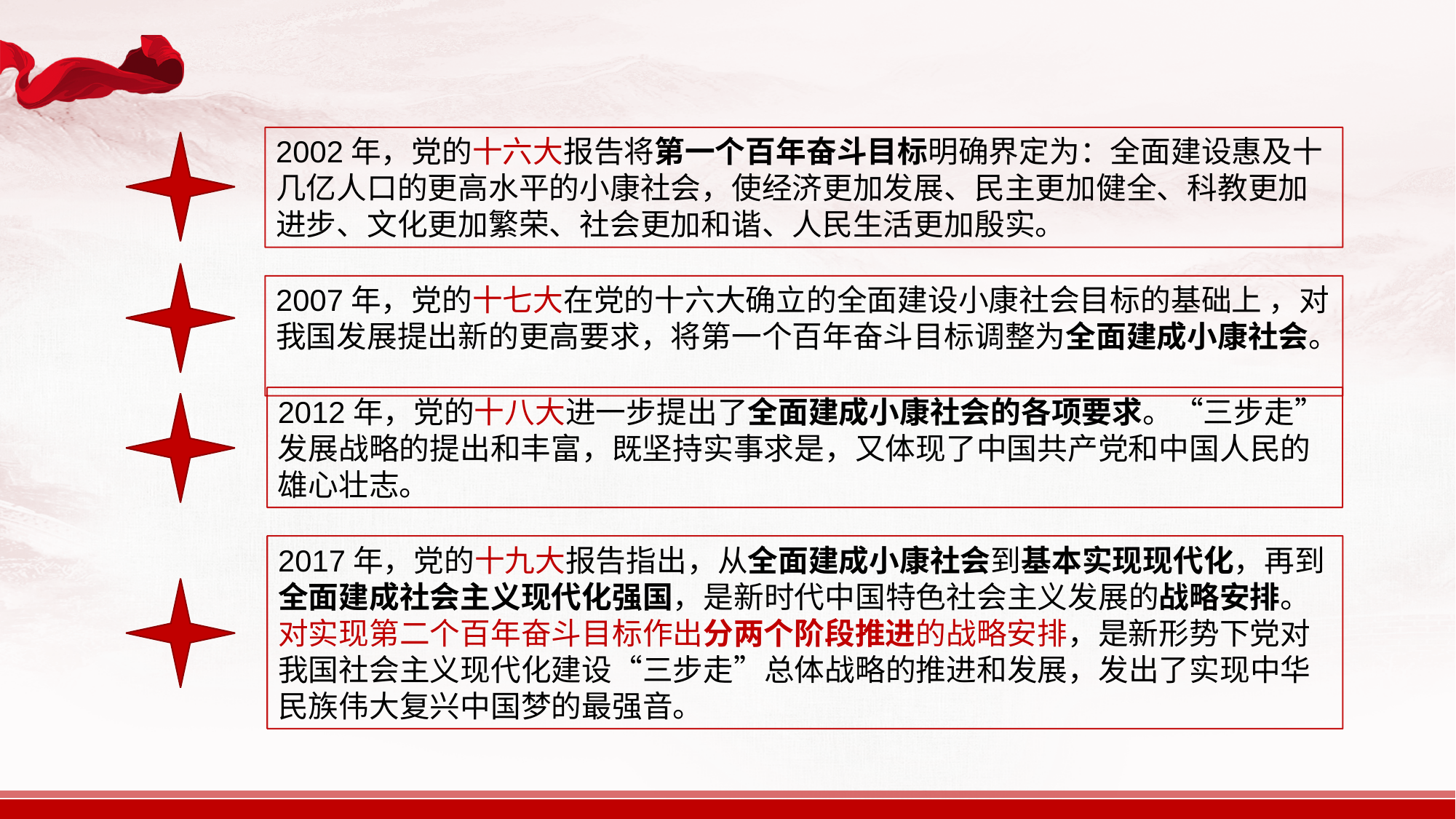

2002年，党的十六大报告将第一个百年奋斗目标明确界定为：全面建设惠及十几亿人口的更高水平的小康社会，使经济更加发展、民主更加健全、科教更加进步、文化更加繁荣、社会更加和谐、人民生活更加殷实。

2007年，党的十七大在党的十六大确立的全面建设小康社会目标的基础上 ，对我国发展提出新的更高要求，将第一个百年奋斗目标调整为全面建成小康社会。
2012年，党的十八大进一步提出了全面建成小康社会的各项要求。“三步走”发展战略的提出和丰富，既坚持实事求是，又体现了中国共产党和中国人民的雄心壮志。

2017年，党的十九大报告指出，从全面建成小康社会到基本实现现代化，再到全面建成社会主义现代化强国，是新时代中国特色社会主义发展的战略安排。对实现第二个百年奋斗目标作出分两个阶段推进的战略安排，是新形势下党对我国社会主义现代化建设“三步走”总体战略的推进和发展，发出了实现中华民族伟大复兴中国梦的最强音。